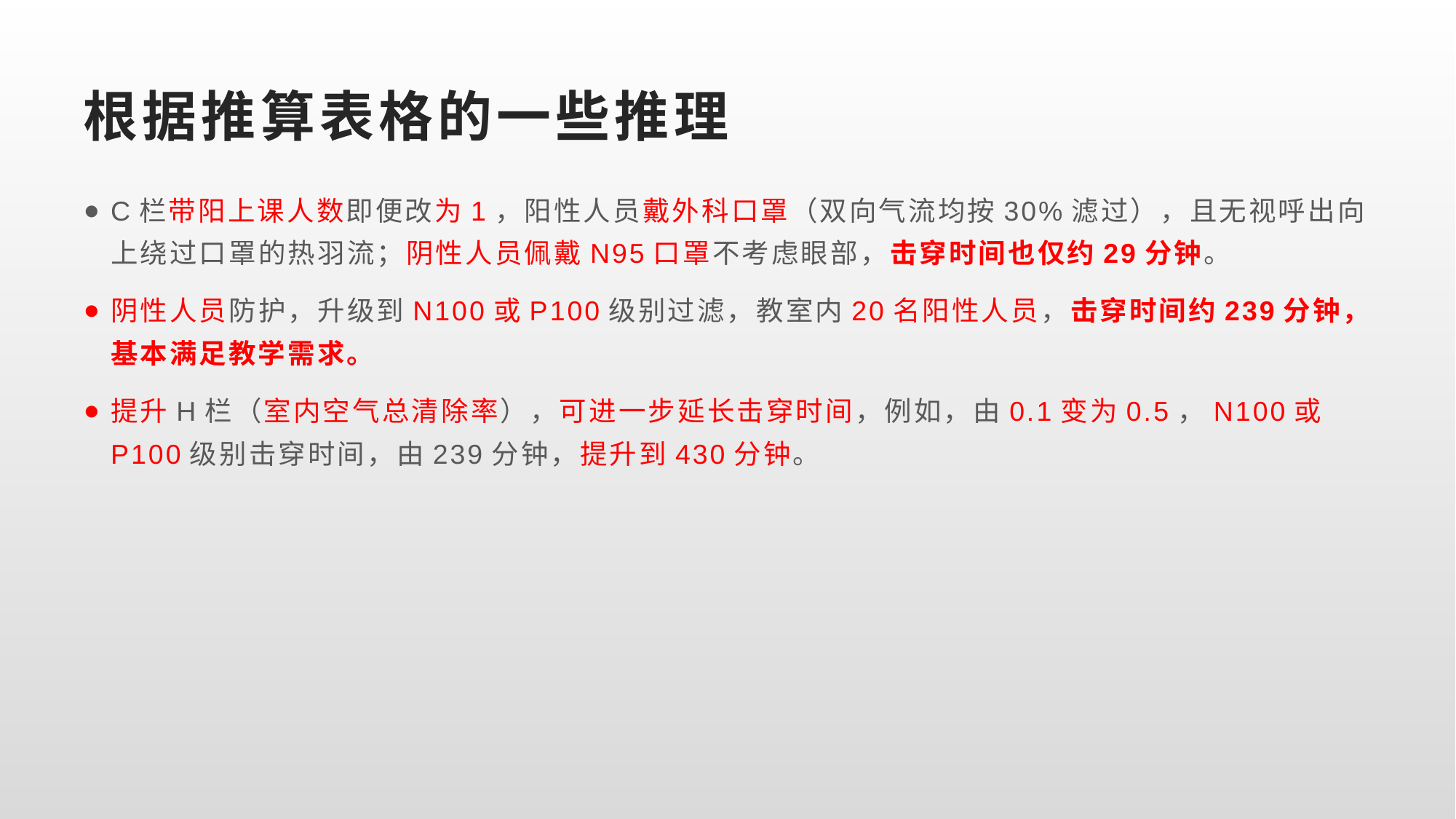

# 根据推算表格的一些推理
C栏带阳上课人数即便改为1，阳性人员戴外科口罩（双向气流均按30%滤过），且无视呼出向上绕过口罩的热羽流；阴性人员佩戴N95口罩不考虑眼部，击穿时间也仅约29分钟。
阴性人员防护，升级到N100或P100级别过滤，教室内20名阳性人员，击穿时间约239分钟，基本满足教学需求。
提升H栏（室内空气总清除率），可进一步延长击穿时间，例如，由0.1变为0.5，N100或P100级别击穿时间，由239分钟，提升到430分钟。